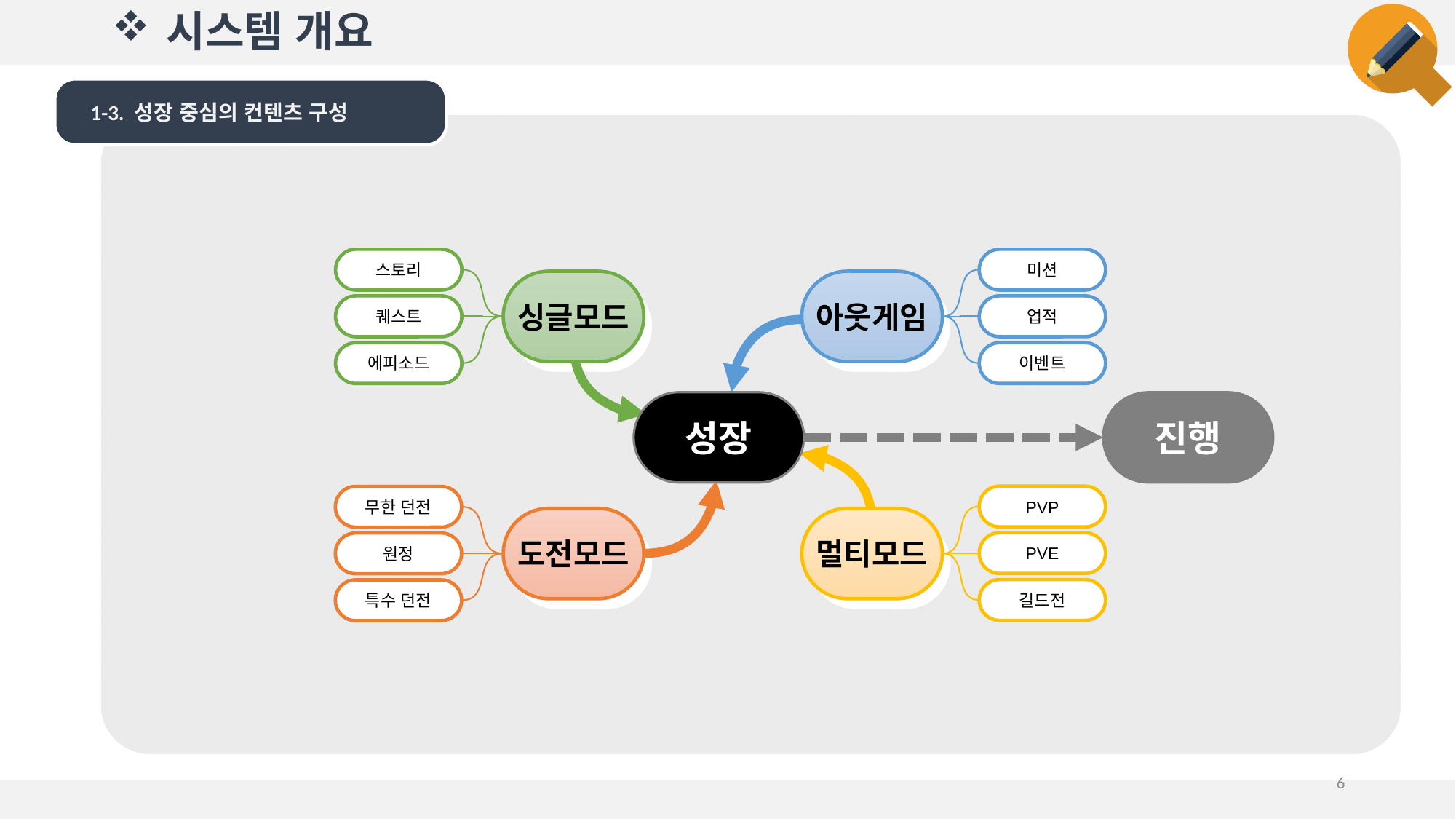

# 시스템 개요
1-3. 성장 중심의 컨텐츠 구성

스토리
미션
싱글모드
아웃게임

퀘스트
업적

에피소드
이벤트
성장
진행

PVP
무한 던전
도전모드
멀티모드

PVE
원정
길드전
특수 던전
6